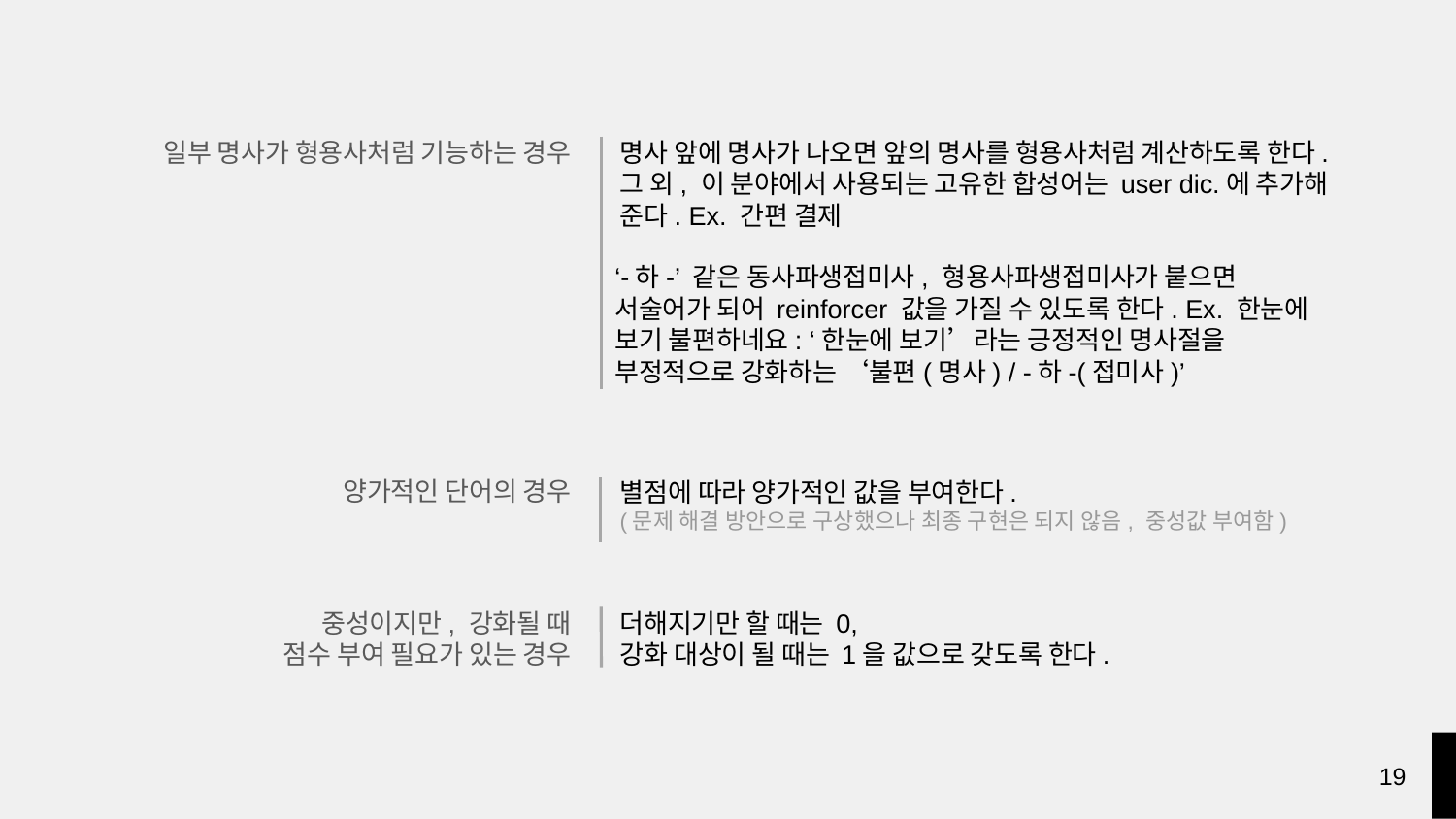

일부 명사가 형용사처럼 기능하는 경우
명사 앞에 명사가 나오면 앞의 명사를 형용사처럼 계산하도록 한다.
그 외, 이 분야에서 사용되는 고유한 합성어는 user dic.에 추가해 준다. Ex. 간편 결제
‘-하-’ 같은 동사파생접미사, 형용사파생접미사가 붙으면 서술어가 되어 reinforcer 값을 가질 수 있도록 한다. Ex. 한눈에 보기 불편하네요: ‘한눈에 보기’라는 긍정적인 명사절을 부정적으로 강화하는 ‘불편(명사) / -하-(접미사)’
양가적인 단어의 경우
별점에 따라 양가적인 값을 부여한다.
(문제 해결 방안으로 구상했으나 최종 구현은 되지 않음, 중성값 부여함)
더해지기만 할 때는 0,
강화 대상이 될 때는 1을 값으로 갖도록 한다.
중성이지만, 강화될 때
점수 부여 필요가 있는 경우
19